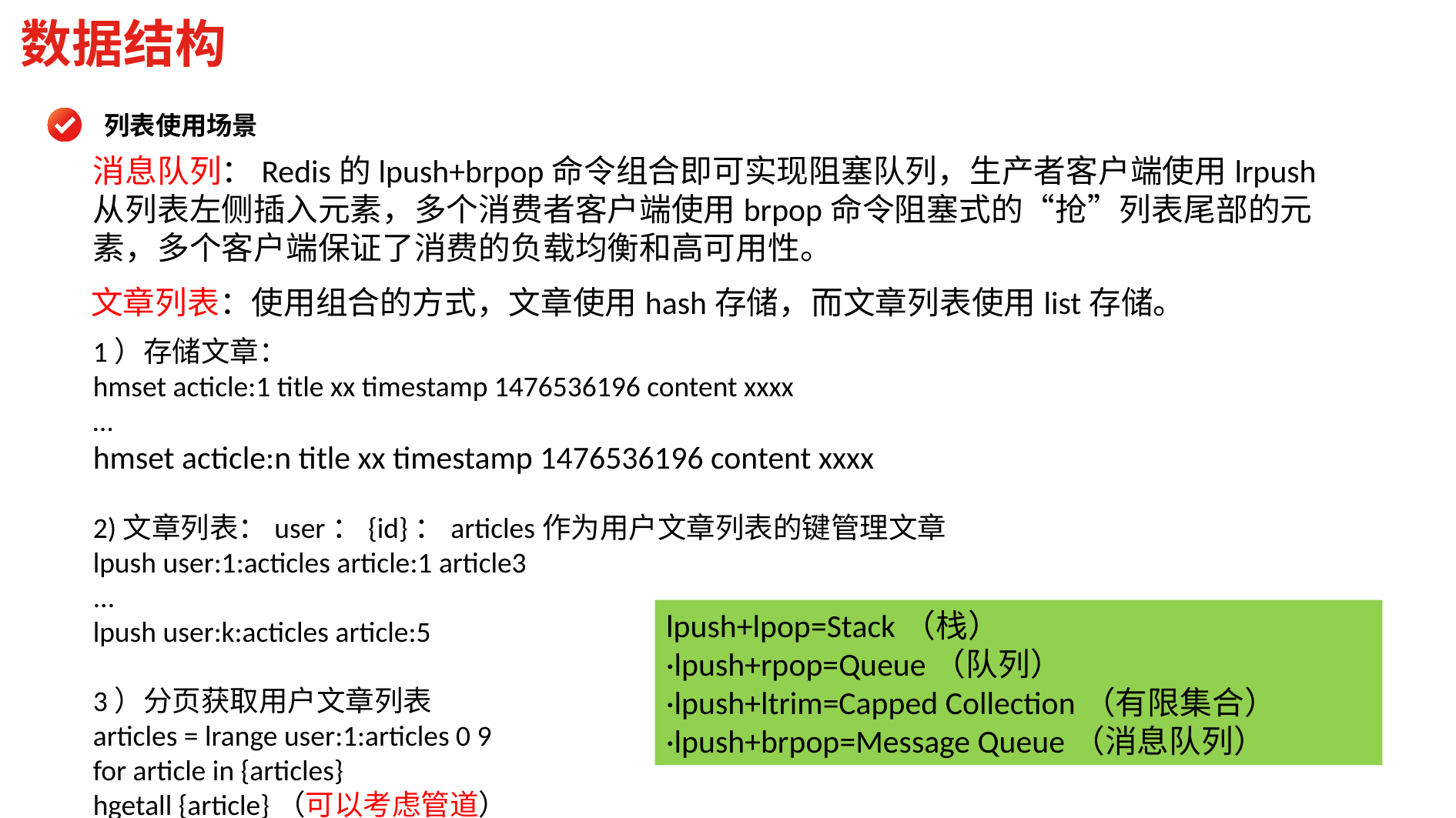

数据结构
列表使用场景

消息队列：Redis的lpush+brpop命令组合即可实现阻塞队列，生产者客户端使用lrpush从列表左侧插入元素，多个消费者客户端使用brpop命令阻塞式的“抢”列表尾部的元素，多个客户端保证了消费的负载均衡和高可用性。
文章列表：使用组合的方式，文章使用hash存储，而文章列表使用list存储。
1）存储文章：
hmset acticle:1 title xx timestamp 1476536196 content xxxx
…
hmset acticle:n title xx timestamp 1476536196 content xxxx

2)文章列表：user：{id}：articles作为用户文章列表的键管理文章
lpush user:1:acticles article:1 article3
...
lpush user:k:acticles article:5

3）分页获取用户文章列表
articles = lrange user:1:articles 0 9
for article in {articles}
hgetall {article}（可以考虑管道）
lpush+lpop=Stack（栈）
·lpush+rpop=Queue（队列）
·lpush+ltrim=Capped Collection（有限集合）
·lpush+brpop=Message Queue（消息队列）